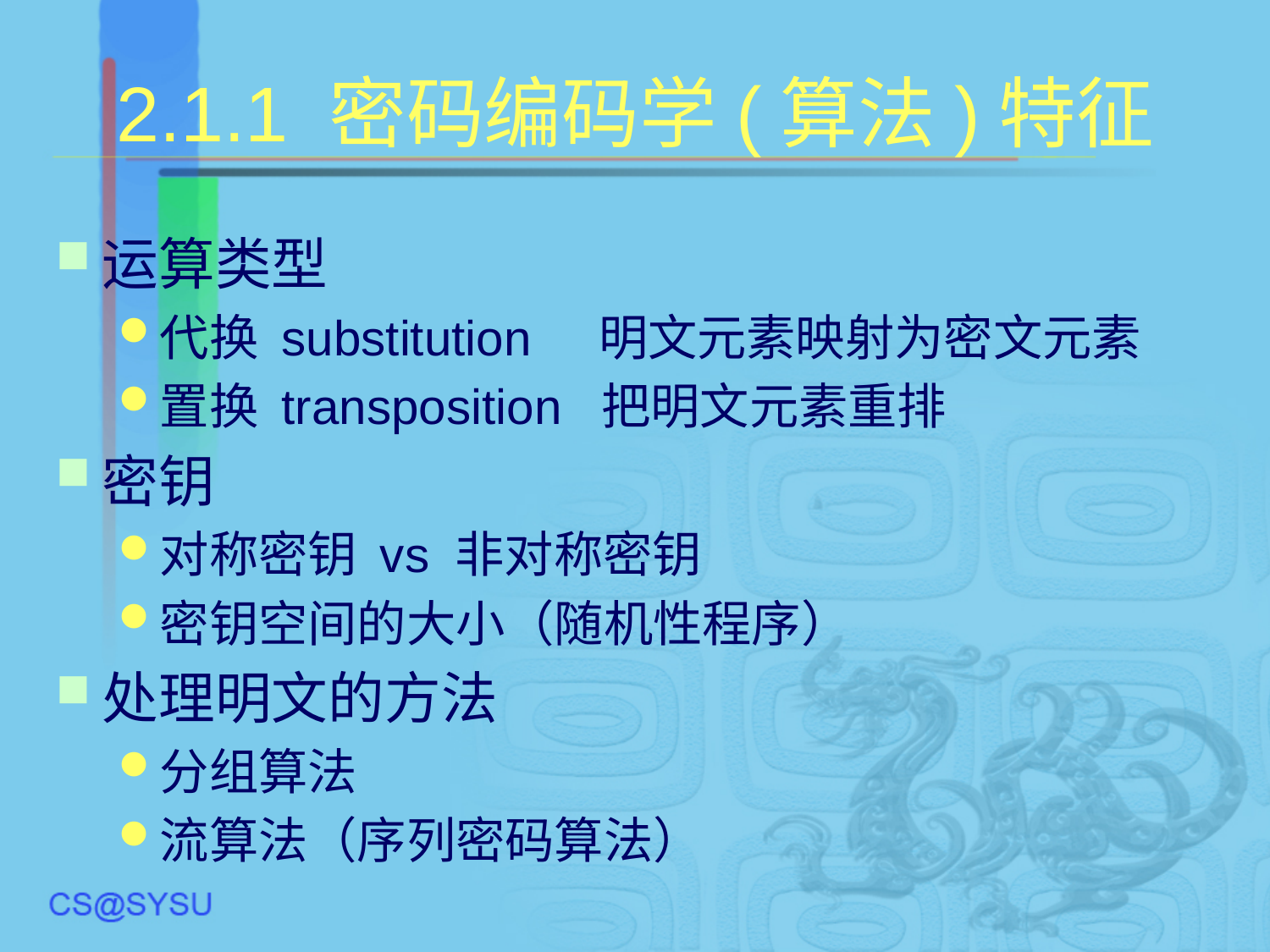

# 2.1.1 密码编码学(算法)特征
运算类型
代换 substitution    明文元素映射为密文元素
置换 transposition  把明文元素重排
密钥
对称密钥 vs 非对称密钥
密钥空间的大小（随机性程序）
处理明文的方法
分组算法
流算法（序列密码算法）